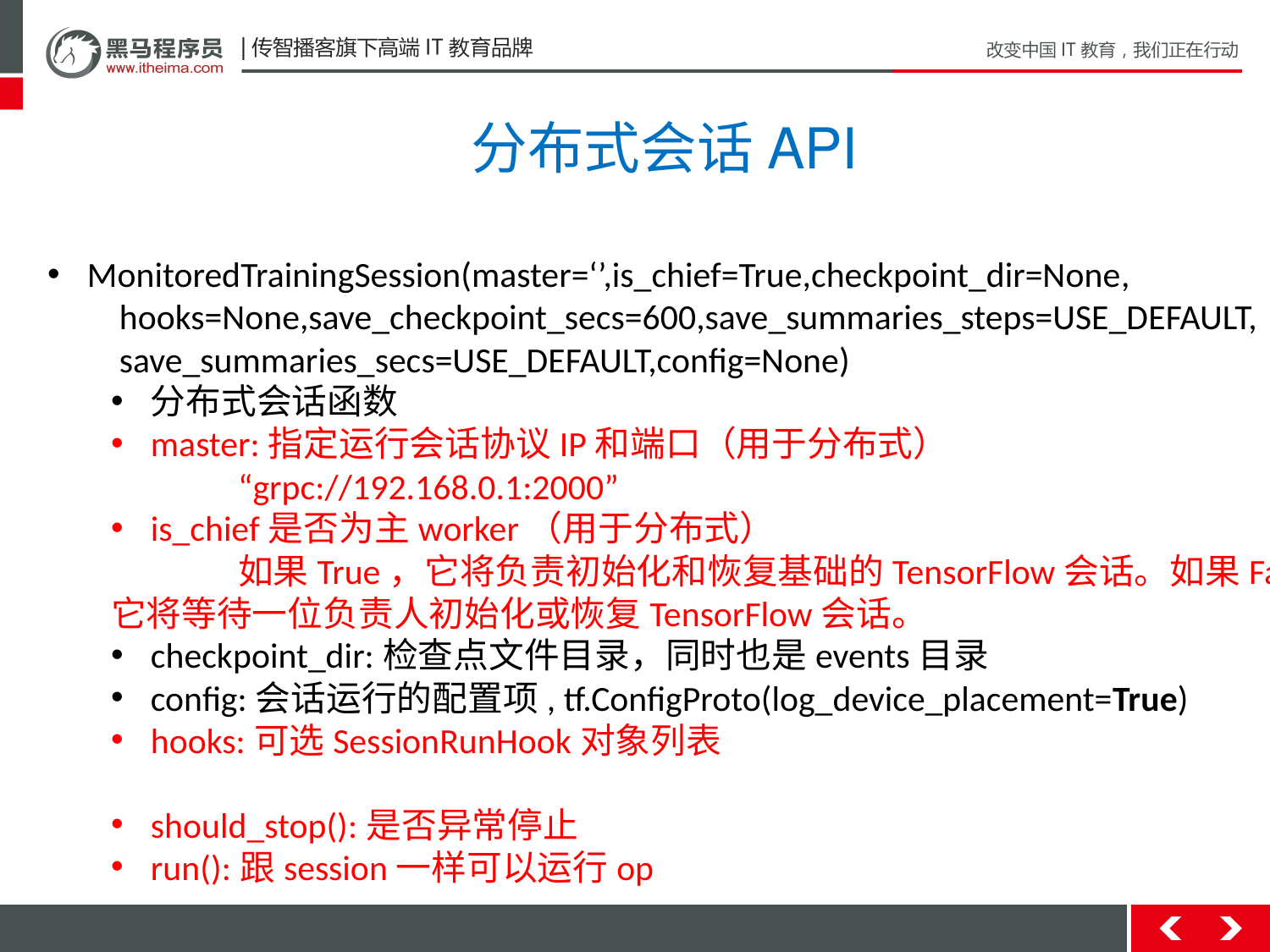

分布式会话API
MonitoredTrainingSession(master=‘’,is_chief=True,checkpoint_dir=None,
    hooks=None,save_checkpoint_secs=600,save_summaries_steps=USE_DEFAULT,
    save_summaries_secs=USE_DEFAULT,config=None)
分布式会话函数
master:指定运行会话协议IP和端口（用于分布式）
	“grpc://192.168.0.1:2000”
is_chief是否为主worker（用于分布式）
	如果True，它将负责初始化和恢复基础的TensorFlow会话。如果False，
它将等待一位负责人初始化或恢复TensorFlow会话。
checkpoint_dir:检查点文件目录，同时也是events目录
config:会话运行的配置项, tf.ConfigProto(log_device_placement=True)
hooks:可选SessionRunHook对象列表

should_stop():是否异常停止
run():跟session一样可以运行op